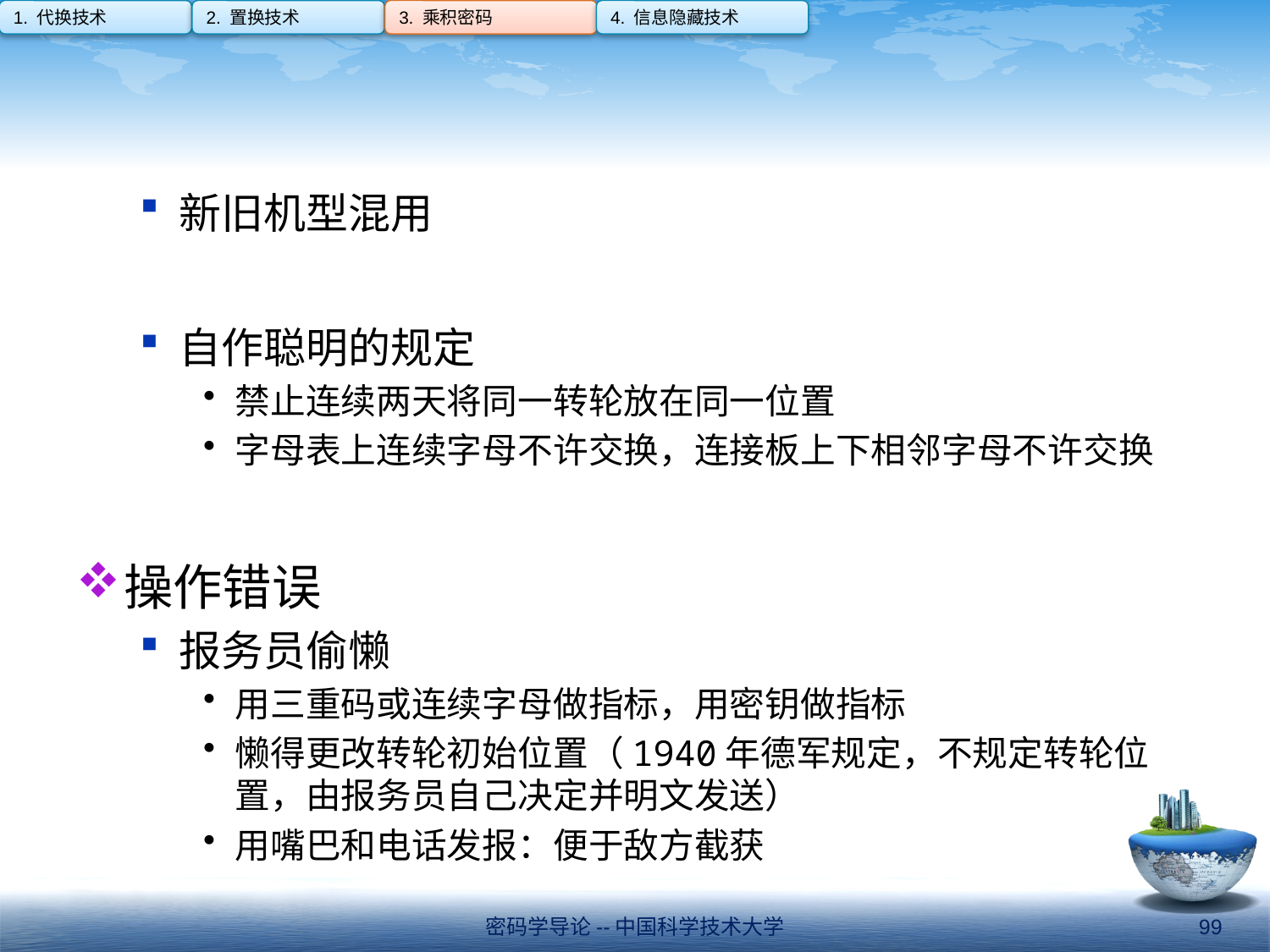

1. 代换技术
2. 置换技术
3. 乘积密码
4. 信息隐藏技术
#
新旧机型混用

自作聪明的规定
禁止连续两天将同一转轮放在同一位置
字母表上连续字母不许交换，连接板上下相邻字母不许交换

操作错误
报务员偷懒
用三重码或连续字母做指标，用密钥做指标
懒得更改转轮初始位置（1940年德军规定，不规定转轮位置，由报务员自己决定并明文发送）
用嘴巴和电话发报：便于敌方截获
密码学导论--中国科学技术大学
99